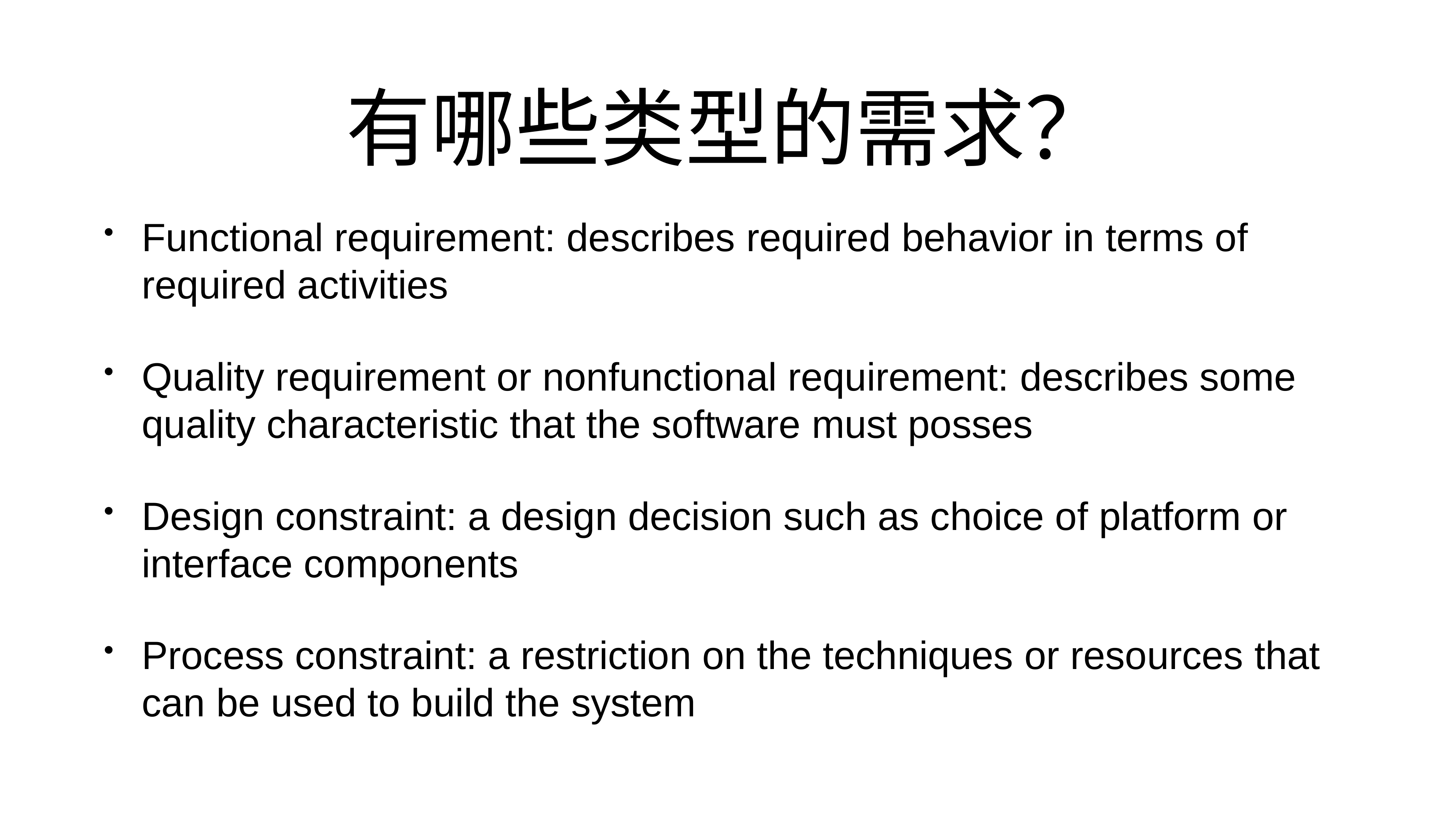

# 有哪些类型的需求？
Functional requirement: describes required behavior in terms of required activities
Quality requirement or nonfunctional requirement: describes some quality characteristic that the software must posses
Design constraint: a design decision such as choice of platform or interface components
Process constraint: a restriction on the techniques or resources that can be used to build the system